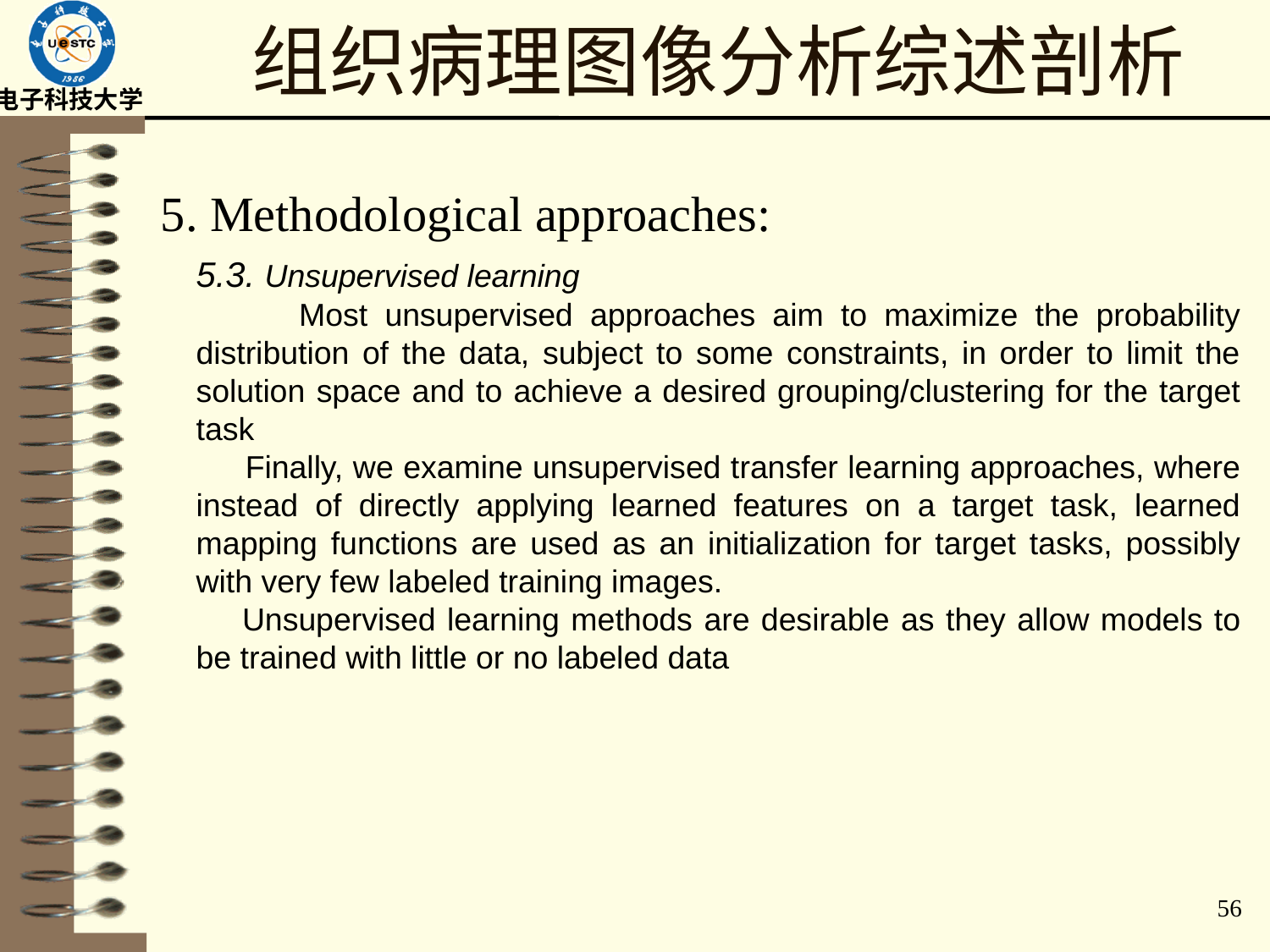

# 组织病理图像分析综述剖析
5. Methodological approaches:

5.3. Unsupervised learning
      Most unsupervised approaches aim to maximize the probability distribution of the data, subject to some constraints, in order to limit the solution space and to achieve a desired grouping/clustering for the target task
     Finally, we examine unsupervised transfer learning approaches, where instead of directly applying learned features on a target task, learned mapping functions are used as an initialization for target tasks, possibly with very few labeled training images.
    Unsupervised learning methods are desirable as they allow models to be trained with little or no labeled data
56